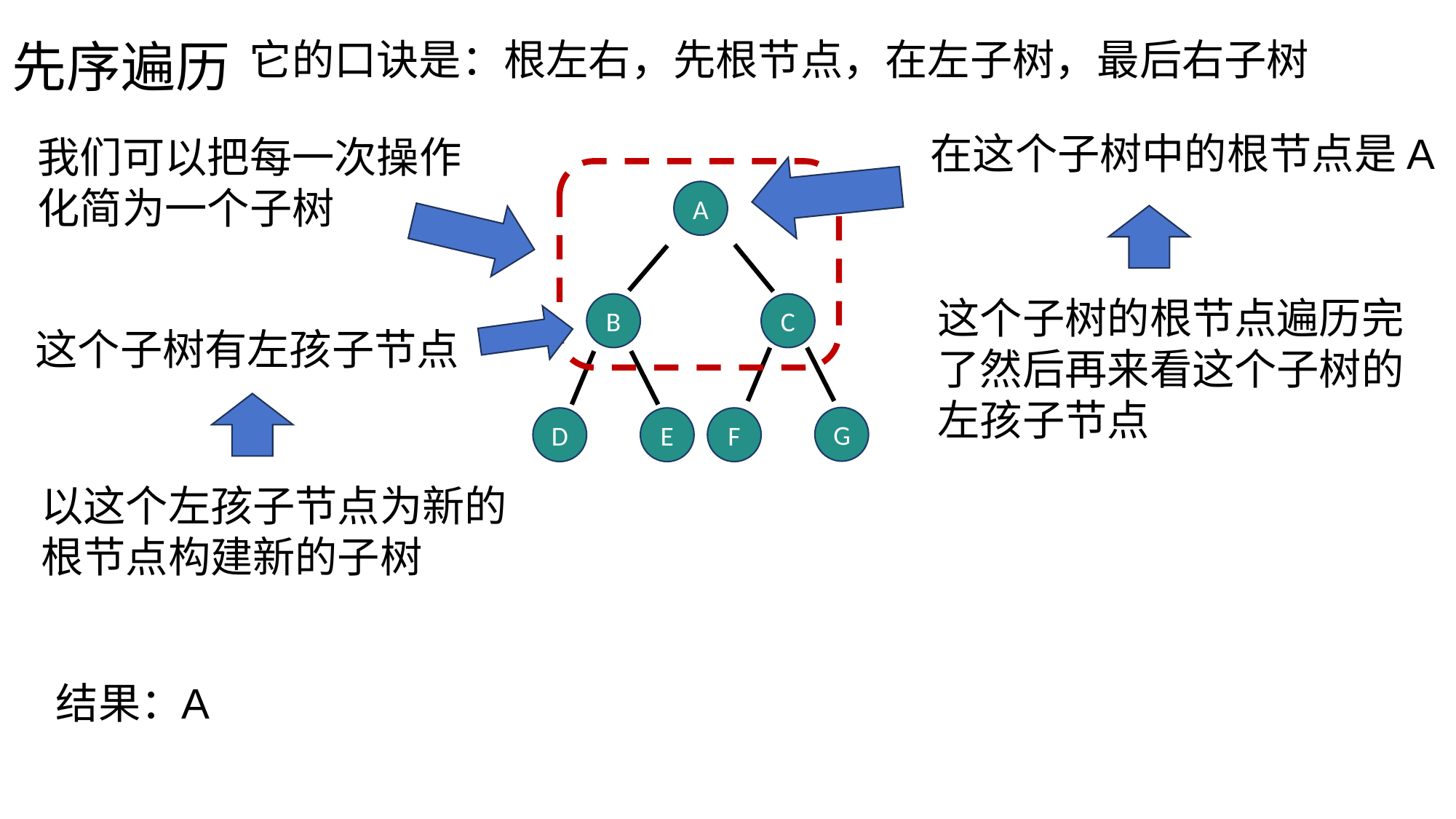

先序遍历
它的口诀是：根左右，先根节点，在左子树，最后右子树
在这个子树中的根节点是A
我们可以把每一次操作化简为一个子树

A

这个子树的根节点遍历完了然后再来看这个子树的左孩子节点
B
C

这个子树有左孩子节点

G
D
E
F
以这个左孩子节点为新的根节点构建新的子树
结果：
A